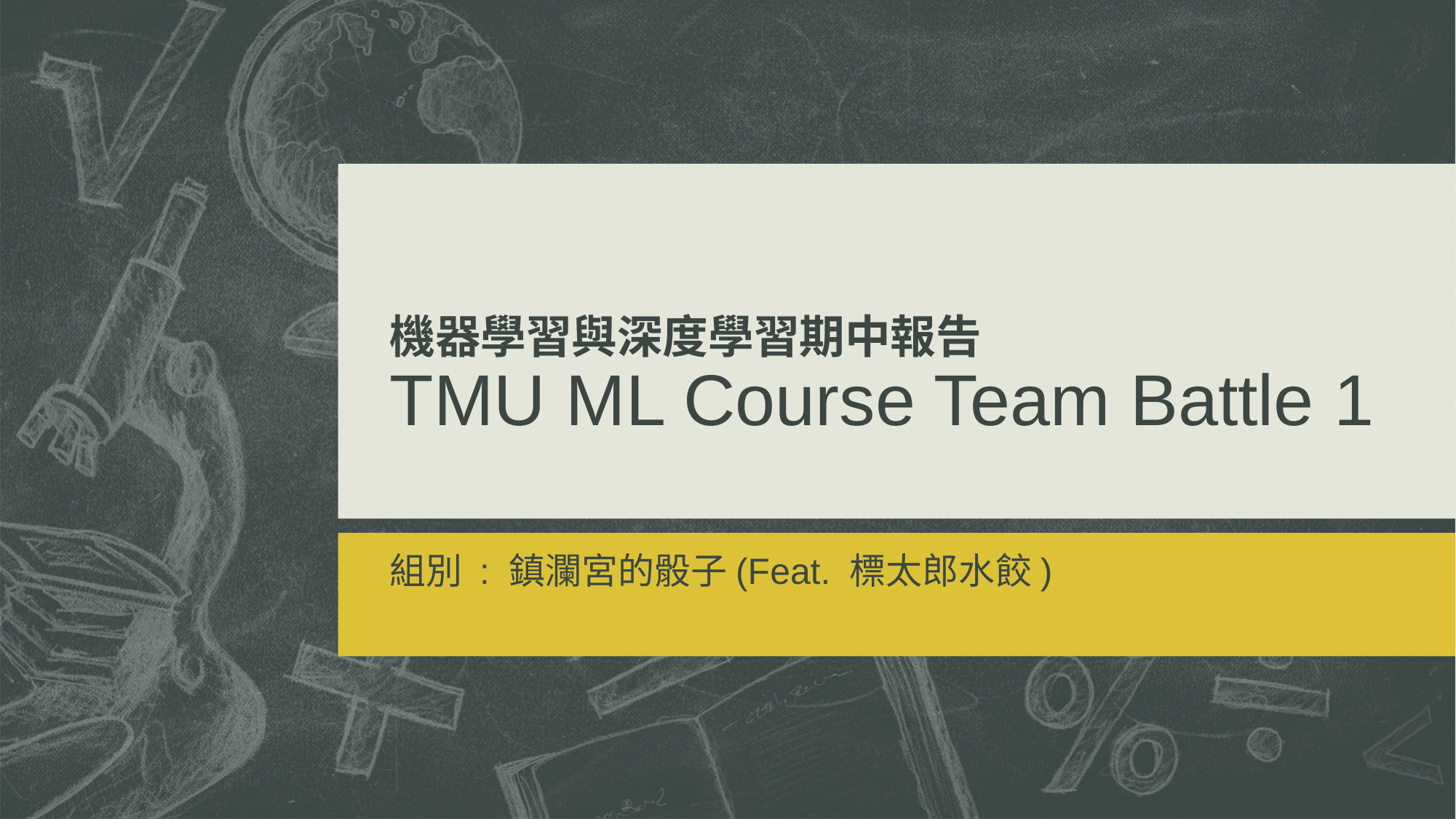

# 機器學習與深度學習期中報告 TMU ML Course Team Battle 1
組別 : 鎮瀾宮的骰子(Feat. 標太郎水餃)